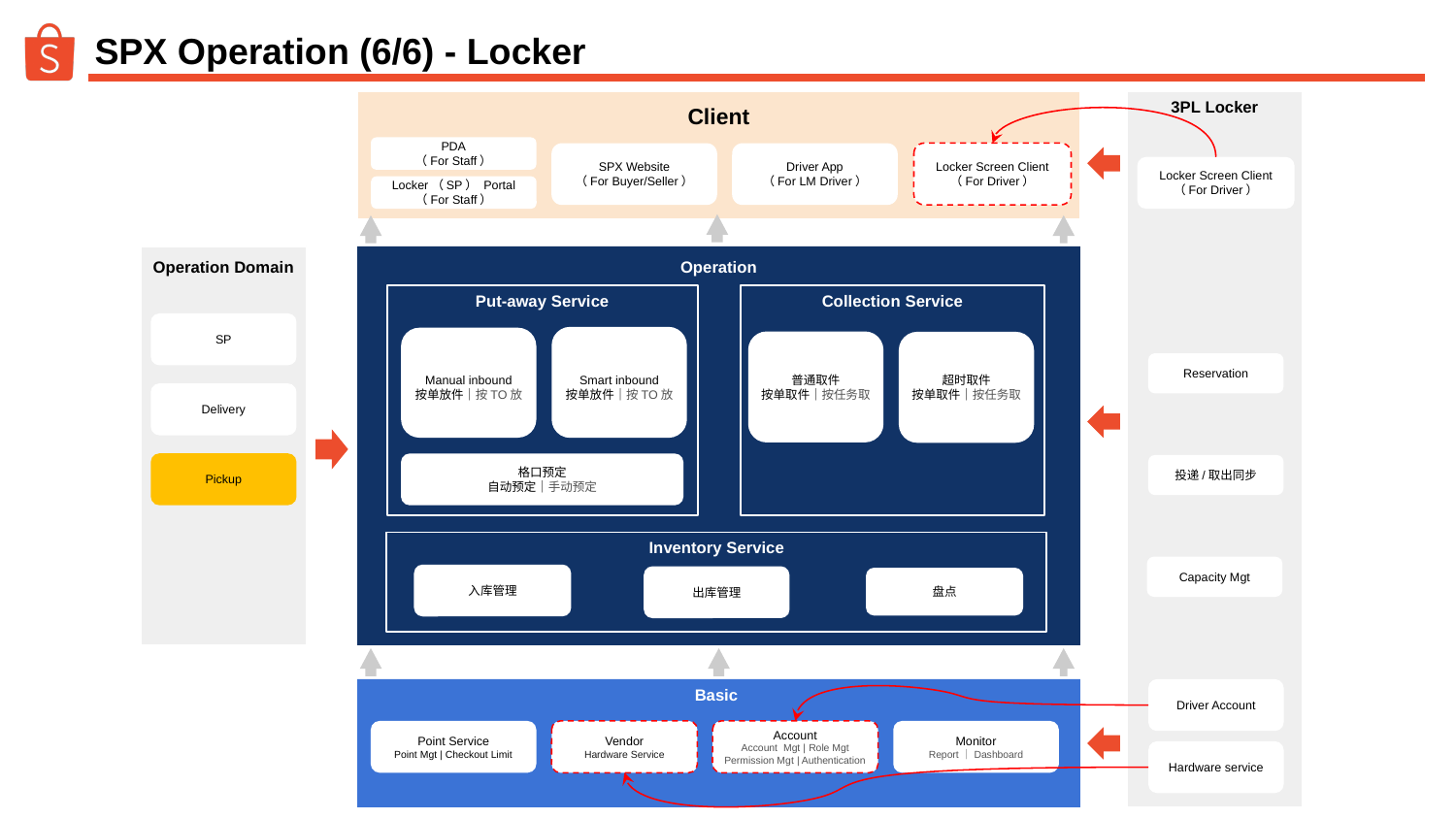

# SPX Operation (6/6) - Locker
Client
3PL Locker
PDA
（For Staff）
Locker Screen Client
（For Driver）
SPX Website
（For Buyer/Seller）
Driver App
（For LM Driver）

Locker Screen Client
（For Driver）
Locker（SP） Portal
（For Staff）

Operation Domain
Operation
Collection Service
普通取件
按单取件｜按任务取
超时取件
按单取件｜按任务取
Put-away Service
SP

Smart inbound
按单放件｜按TO放

Manual inbound
按单放件｜按TO放

Reservation
Delivery

Pickup
格口预定
自动预定｜手动预定
投递/取出同步
Inventory Service
入库管理
盘点
Capacity Mgt
出库管理

Basic
Driver Account
Vendor
Hardware Service
Point Service
Point Mgt | Checkout Limit
Account
Account  Mgt | Role Mgt Permission Mgt | Authentication
Monitor
Report｜Dashboard

Hardware service